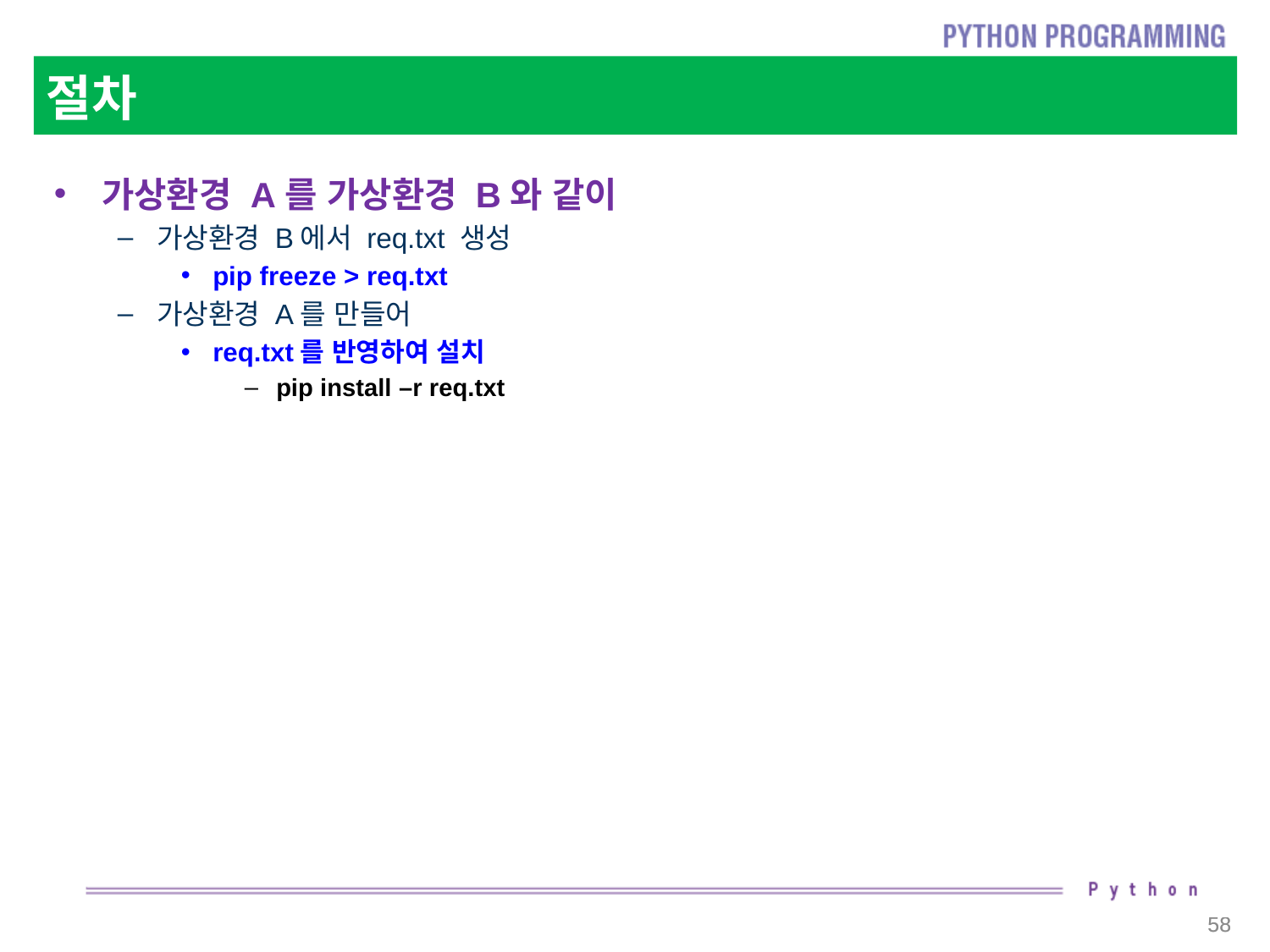

# 절차
가상환경 A를 가상환경 B와 같이
가상환경 B에서 req.txt 생성
pip freeze > req.txt
가상환경 A를 만들어
req.txt를 반영하여 설치
pip install –r req.txt
58